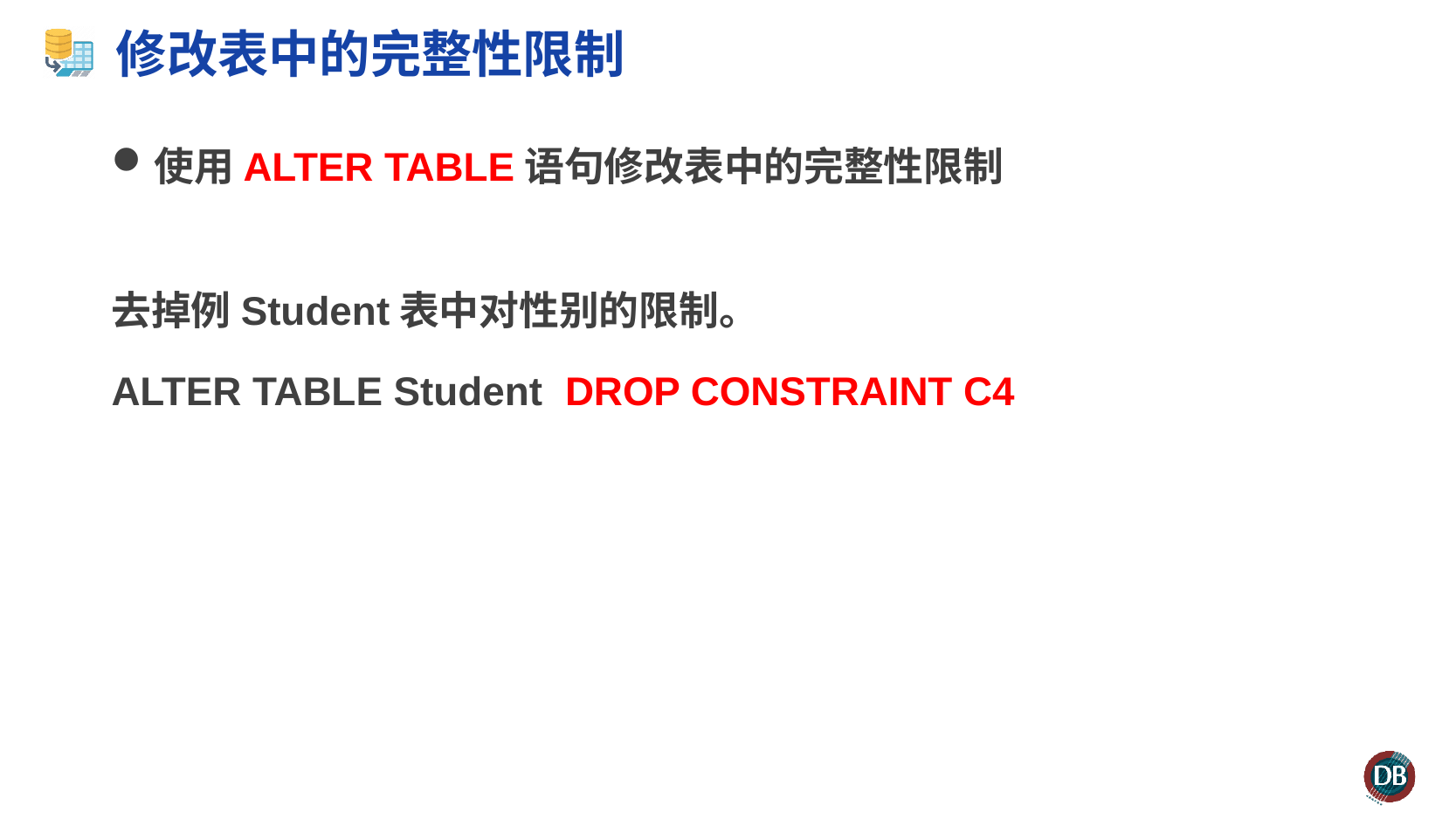

# 修改表中的完整性限制
使用ALTER TABLE语句修改表中的完整性限制

去掉例Student表中对性别的限制。
ALTER TABLE Student  DROP CONSTRAINT C4